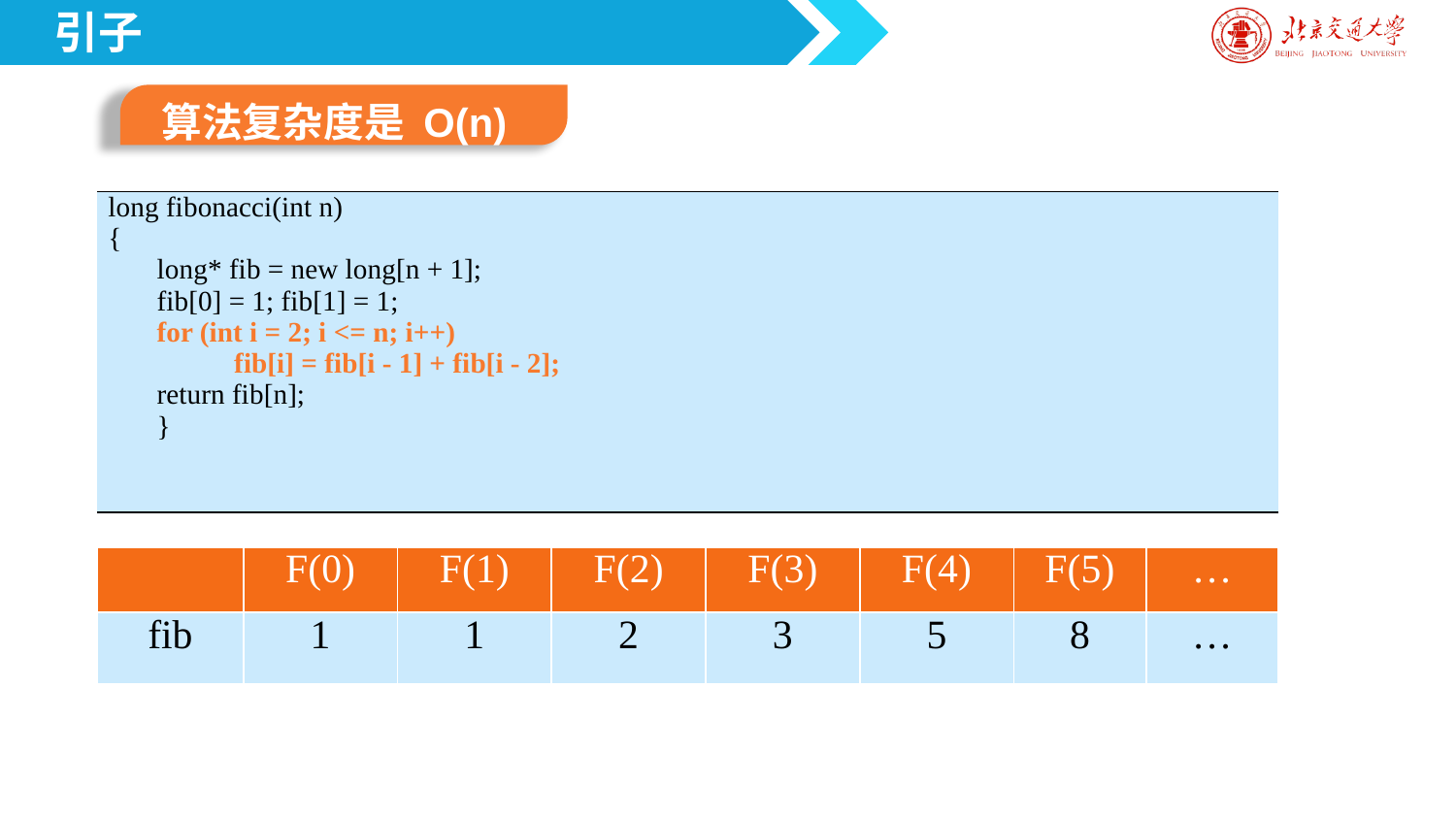

引子
算法复杂度是 O(n)

| long fibonacci(int n) { long\* fib = new long[n + 1]; fib[0] = 1; fib[1] = 1; for (int i = 2; i <= n; i++) fib[i] = fib[i - 1] + fib[i - 2]; return fib[n]; } |
| --- |
|  | F(0) | F(1) | F(2) | F(3) | F(4) | F(5) | … |
| --- | --- | --- | --- | --- | --- | --- | --- |
| fib | 1 | 1 | 2 | 3 | 5 | 8 | … |